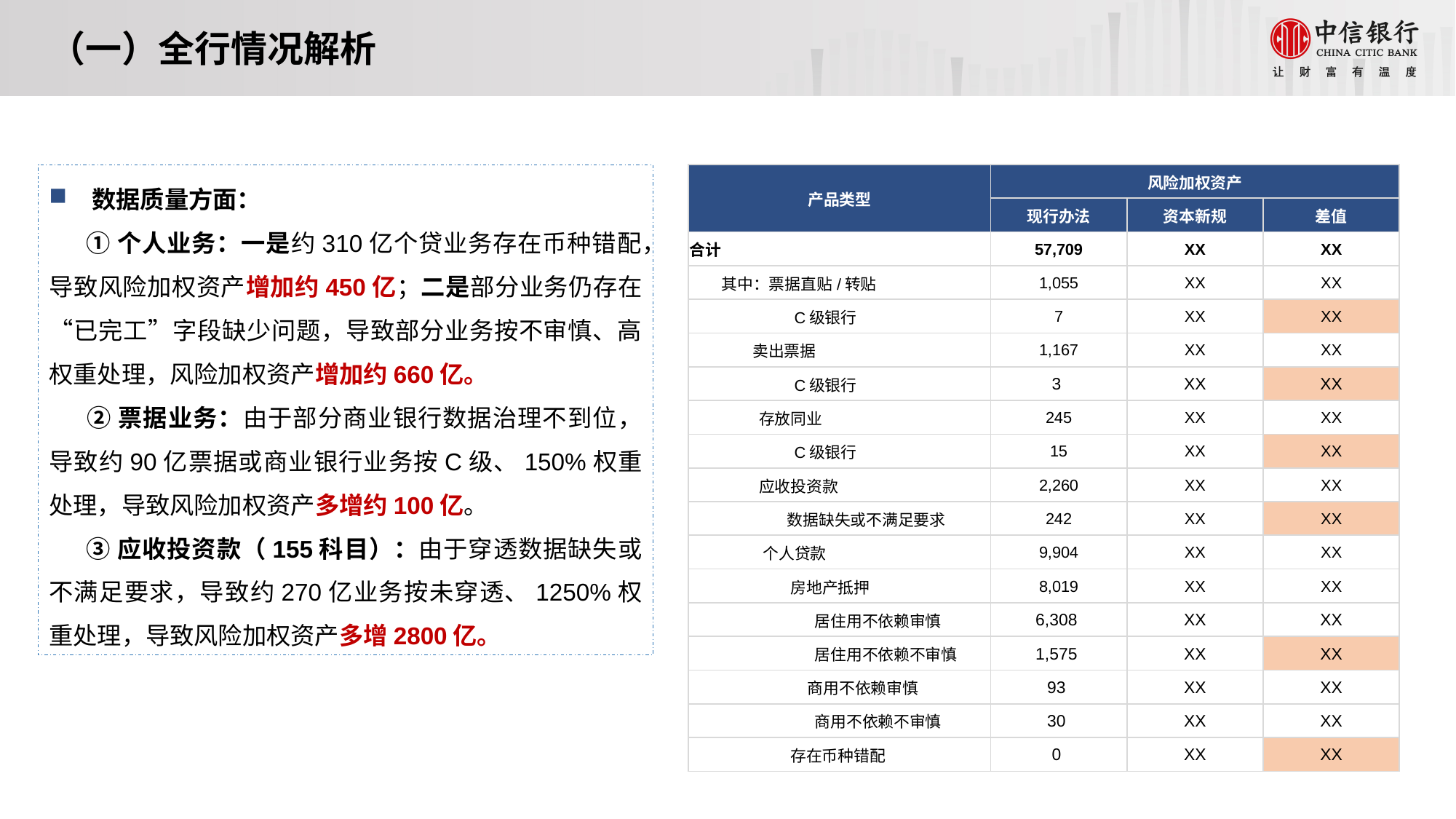

（一）全行情况解析
| 产品类型 | 风险加权资产 |  |  |
| --- | --- | --- | --- |
|  | 现行办法 | 资本新规 | 差值 |
| 合计 | 57,709 | XX | XX |
| 其中：票据直贴/转贴 | 1,055 | XX | XX |
| C级银行 | 7 | XX | XX |
| 卖出票据 | 1,167 | XX | XX |
| C级银行 | 3 | XX | XX |
| 存放同业 | 245 | XX | XX |
| C级银行 | 15 | XX | XX |
| 应收投资款 | 2,260 | XX | XX |
| 数据缺失或不满足要求 | 242 | XX | XX |
| 个人贷款 | 9,904 | XX | XX |
| 房地产抵押 | 8,019 | XX | XX |
| 居住用不依赖审慎 | 6,308 | XX | XX |
| 居住用不依赖不审慎 | 1,575 | XX | XX |
| 商用不依赖审慎 | 93 | XX | XX |
| 商用不依赖不审慎 | 30 | XX | XX |
| 存在币种错配 | 0 | XX | XX |
数据质量方面：
      ①个人业务：一是约310亿个贷业务存在币种错配，导致风险加权资产增加约450亿；二是部分业务仍存在“已完工”字段缺少问题，导致部分业务按不审慎、高权重处理，风险加权资产增加约660亿。
      ②票据业务：由于部分商业银行数据治理不到位，导致约90亿票据或商业银行业务按C级、150%权重处理，导致风险加权资产多增约100亿。
      ③应收投资款（155科目）：由于穿透数据缺失或不满足要求，导致约270亿业务按未穿透、1250%权重处理，导致风险加权资产多增2800亿。
14